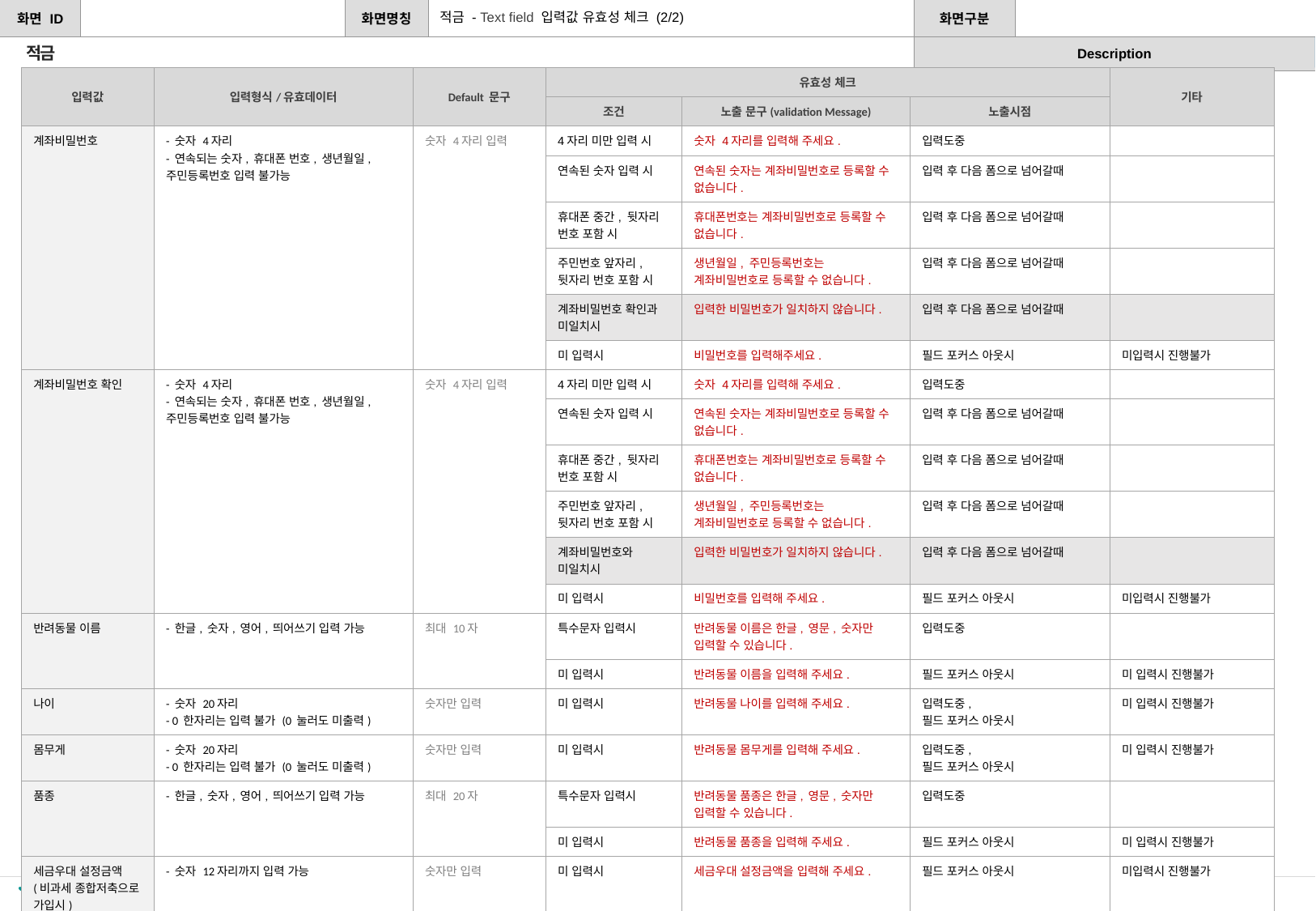

적금 - Text field 입력값 유효성 체크 (2/2)
[수정요약] 2023.07.07
비밀번호 4자리 미만 입력 시 유효성 체크 추가
적금
| 입력값 | 입력형식/유효데이터 | Default 문구 | 유효성 체크 |  |  | 기타 |
| --- | --- | --- | --- | --- | --- | --- |
|  |  |  | 조건 | 노출 문구(validation Message) | 노출시점 |  |
| 계좌비밀번호 | - 숫자 4자리 - 연속되는 숫자, 휴대폰 번호, 생년월일, 주민등록번호 입력 불가능 | 숫자 4자리 입력 | 4자리 미만 입력 시 | 숫자 4자리를 입력해 주세요. | 입력도중 |  |
|  |  |  | 연속된 숫자 입력 시 | 연속된 숫자는 계좌비밀번호로 등록할 수 없습니다. | 입력 후 다음 폼으로 넘어갈때 |  |
|  |  |  | 휴대폰 중간, 뒷자리 번호 포함 시 | 휴대폰번호는 계좌비밀번호로 등록할 수 없습니다. | 입력 후 다음 폼으로 넘어갈때 |  |
|  |  |  | 주민번호 앞자리, 뒷자리 번호 포함 시 | 생년월일, 주민등록번호는 계좌비밀번호로 등록할 수 없습니다. | 입력 후 다음 폼으로 넘어갈때 |  |
|  |  |  | 계좌비밀번호 확인과 미일치시 | 입력한 비밀번호가 일치하지 않습니다. | 입력 후 다음 폼으로 넘어갈때 |  |
|  |  |  | 미 입력시 | 비밀번호를 입력해주세요. | 필드 포커스 아웃시 | 미입력시 진행불가 |
| 계좌비밀번호 확인 | - 숫자 4자리 - 연속되는 숫자, 휴대폰 번호, 생년월일, 주민등록번호 입력 불가능 | 숫자 4자리 입력 | 4자리 미만 입력 시 | 숫자 4자리를 입력해 주세요. | 입력도중 |  |
|  |  |  | 연속된 숫자 입력 시 | 연속된 숫자는 계좌비밀번호로 등록할 수 없습니다. | 입력 후 다음 폼으로 넘어갈때 |  |
|  |  |  | 휴대폰 중간, 뒷자리 번호 포함 시 | 휴대폰번호는 계좌비밀번호로 등록할 수 없습니다. | 입력 후 다음 폼으로 넘어갈때 |  |
|  |  |  | 주민번호 앞자리, 뒷자리 번호 포함 시 | 생년월일, 주민등록번호는 계좌비밀번호로 등록할 수 없습니다. | 입력 후 다음 폼으로 넘어갈때 |  |
|  |  |  | 계좌비밀번호와 미일치시 | 입력한 비밀번호가 일치하지 않습니다. | 입력 후 다음 폼으로 넘어갈때 |  |
|  |  |  | 미 입력시 | 비밀번호를 입력해 주세요. | 필드 포커스 아웃시 | 미입력시 진행불가 |
| 반려동물 이름 | - 한글, 숫자, 영어, 띄어쓰기 입력 가능 | 최대 10자 | 특수문자 입력시 | 반려동물 이름은 한글, 영문, 숫자만 입력할 수 있습니다. | 입력도중 |  |
|  |  |  | 미 입력시 | 반려동물 이름을 입력해 주세요. | 필드 포커스 아웃시 | 미 입력시 진행불가 |
| 나이 | - 숫자 20자리 - 0 한자리는 입력 불가 (0 눌러도 미출력) | 숫자만 입력 | 미 입력시 | 반려동물 나이를 입력해 주세요. | 입력도중, 필드 포커스 아웃시 | 미 입력시 진행불가 |
| 몸무게 | - 숫자 20자리 - 0 한자리는 입력 불가 (0 눌러도 미출력) | 숫자만 입력 | 미 입력시 | 반려동물 몸무게를 입력해 주세요. | 입력도중, 필드 포커스 아웃시 | 미 입력시 진행불가 |
| 품종 | - 한글, 숫자, 영어, 띄어쓰기 입력 가능 | 최대 20자 | 특수문자 입력시 | 반려동물 품종은 한글, 영문, 숫자만 입력할 수 있습니다. | 입력도중 |  |
|  |  |  | 미 입력시 | 반려동물 품종을 입력해 주세요. | 필드 포커스 아웃시 | 미 입력시 진행불가 |
| 세금우대 설정금액 (비과세 종합저축으로 가입시) | - 숫자 12자리까지 입력 가능 | 숫자만 입력 | 미 입력시 | 세금우대 설정금액을 입력해 주세요. | 필드 포커스 아웃시 | 미입력시 진행불가 |